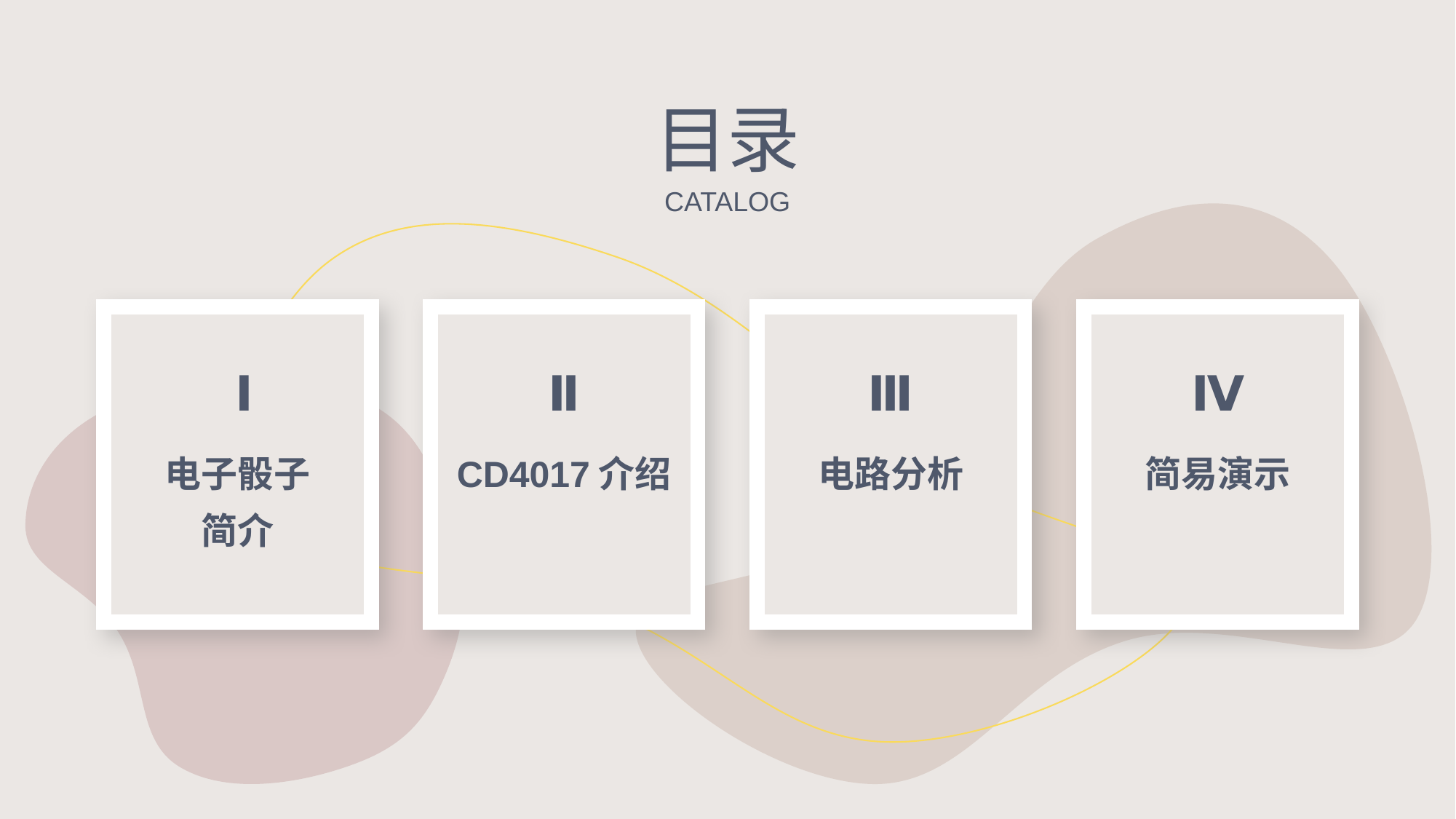

目录
CATALOG

Ⅰ
Ⅱ
Ⅲ
Ⅳ

电子骰子
简介
CD4017介绍
电路分析
简易演示